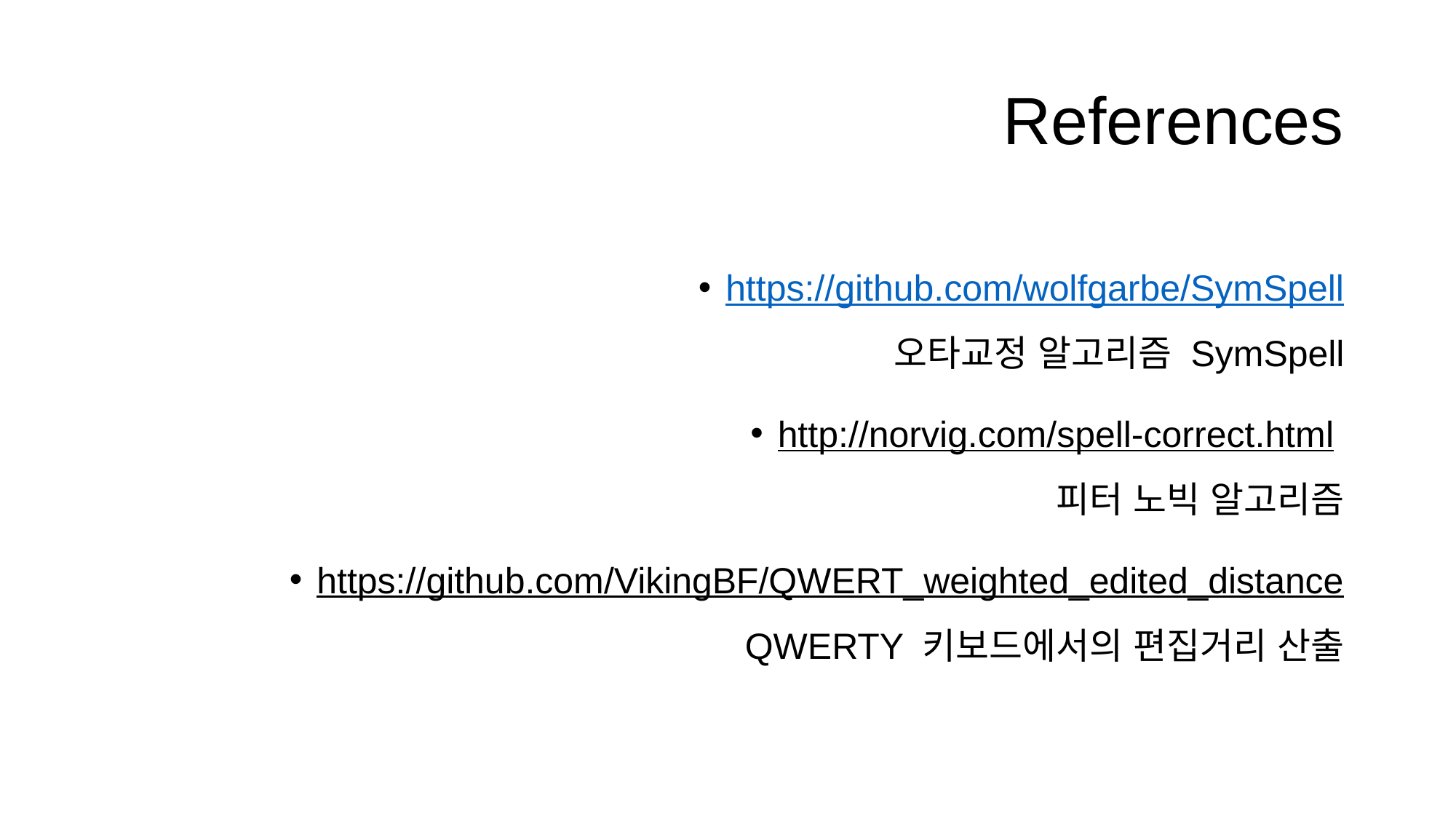

# References
https://github.com/wolfgarbe/SymSpell
오타교정 알고리즘 SymSpell
http://norvig.com/spell-correct.html
피터 노빅 알고리즘
https://github.com/VikingBF/QWERT_weighted_edited_distance
QWERTY 키보드에서의 편집거리 산출